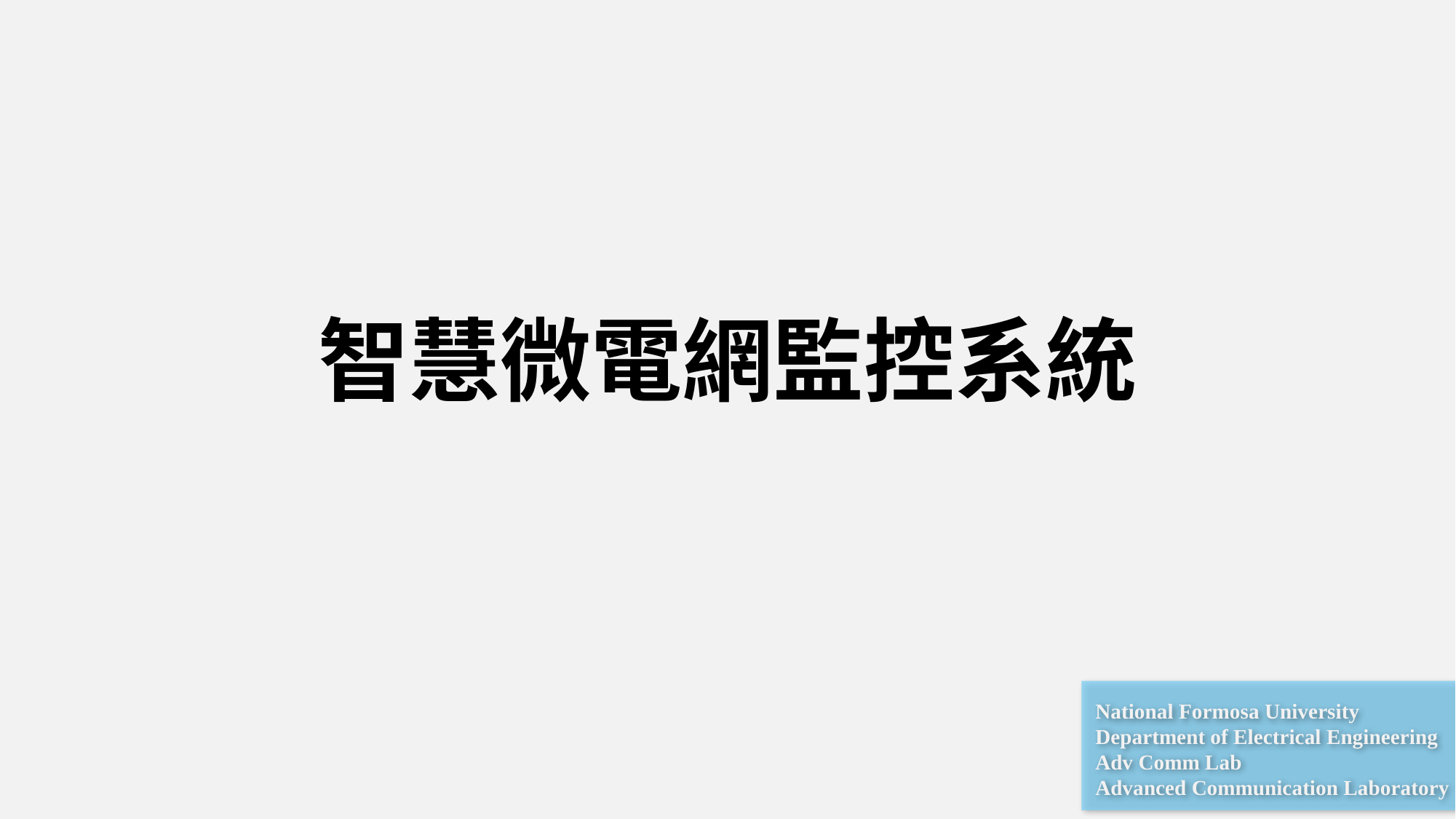

# 智慧微電網監控系統

National Formosa University
Department of Electrical Engineering
Adv Comm Lab
Advanced Communication Laboratory